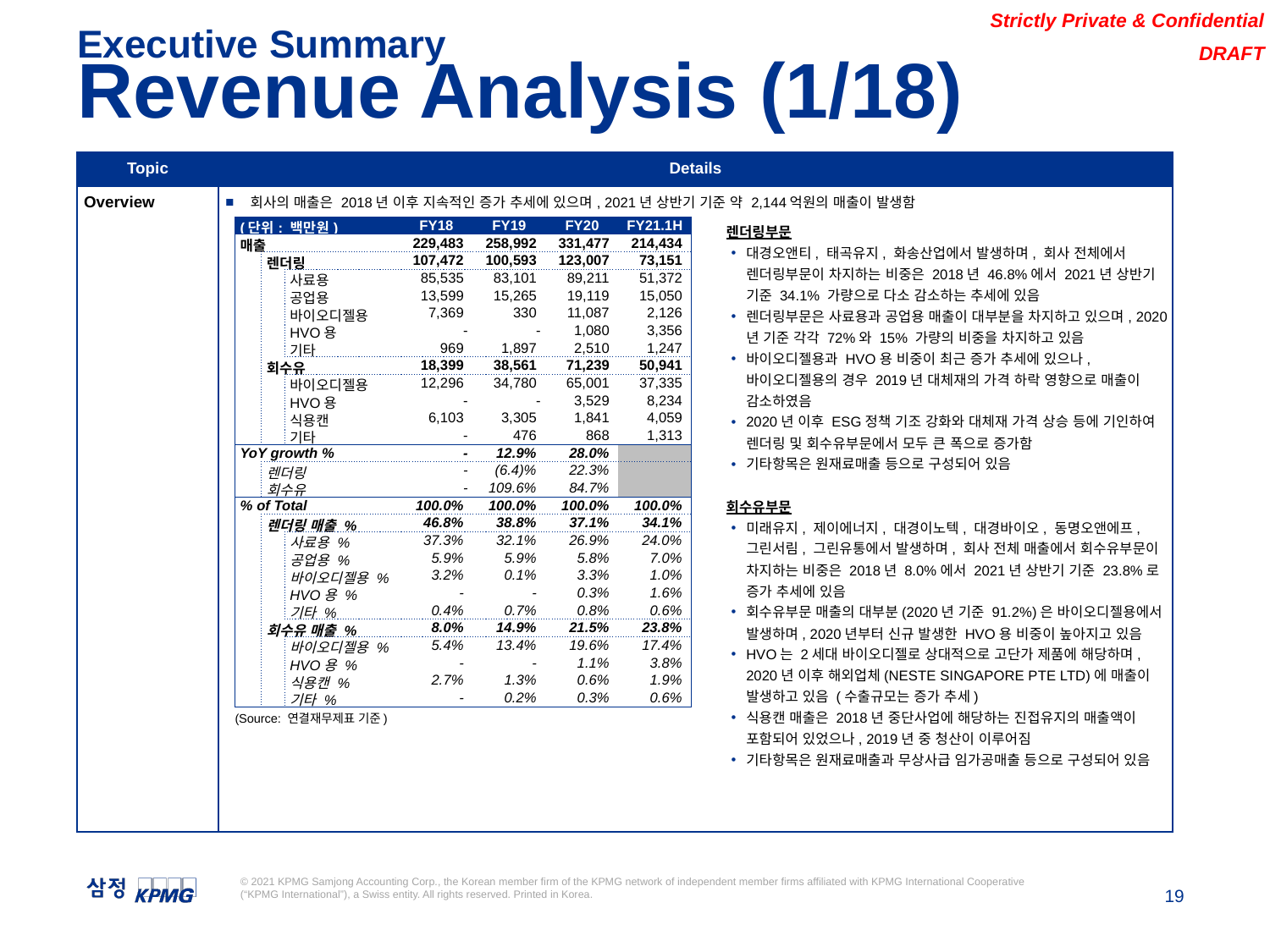

Executive Summary

Revenue Analysis (1/18)
| Topic | Details |
| --- | --- |
| Overview | 회사의 매출은 2018년 이후 지속적인 증가 추세에 있으며, 2021년 상반기 기준 약 2,144억원의 매출이 발생함 |
렌더링부문
대경오앤티, 태곡유지, 화송산업에서 발생하며, 회사 전체에서 렌더링부문이 차지하는 비중은 2018년 46.8%에서 2021년 상반기 기준 34.1% 가량으로 다소 감소하는 추세에 있음
렌더링부문은 사료용과 공업용 매출이 대부분을 차지하고 있으며, 2020년 기준 각각 72%와 15% 가량의 비중을 차지하고 있음
바이오디젤용과 HVO용 비중이 최근 증가 추세에 있으나, 바이오디젤용의 경우 2019년 대체재의 가격 하락 영향으로 매출이 감소하였음
2020년 이후 ESG정책 기조 강화와 대체재 가격 상승 등에 기인하여 렌더링 및 회수유부문에서 모두 큰 폭으로 증가함
기타항목은 원재료매출 등으로 구성되어 있음

회수유부문
미래유지, 제이에너지, 대경이노텍, 대경바이오, 동명오앤에프, 그린서림, 그린유통에서 발생하며, 회사 전체 매출에서 회수유부문이 차지하는 비중은 2018년 8.0%에서 2021년 상반기 기준 23.8%로 증가 추세에 있음
회수유부문 매출의 대부분(2020년 기준 91.2%)은 바이오디젤용에서 발생하며, 2020년부터 신규 발생한 HVO용 비중이 높아지고 있음
HVO는 2세대 바이오디젤로 상대적으로 고단가 제품에 해당하며, 2020년 이후 해외업체(NESTE SINGAPORE PTE LTD)에 매출이 발생하고 있음 (수출규모는 증가 추세)
식용캔 매출은 2018년 중단사업에 해당하는 진접유지의 매출액이 포함되어 있었으나, 2019년 중 청산이 이루어짐
기타항목은 원재료매출과 무상사급 임가공매출 등으로 구성되어 있음
| (단위: 백만원) |  |  | FY18 | FY19 | FY20 | FY21.1H |
| --- | --- | --- | --- | --- | --- | --- |
| 매출 |  |  | 229,483 | 258,992 | 331,477 | 214,434 |
|  | 렌더링 |  | 107,472 | 100,593 | 123,007 | 73,151 |
|  |  | 사료용 | 85,535 | 83,101 | 89,211 | 51,372 |
|  |  | 공업용 | 13,599 | 15,265 | 19,119 | 15,050 |
|  |  | 바이오디젤용 | 7,369 | 330 | 11,087 | 2,126 |
|  |  | HVO용 | - | - | 1,080 | 3,356 |
|  |  | 기타 | 969 | 1,897 | 2,510 | 1,247 |
|  | 회수유 |  | 18,399 | 38,561 | 71,239 | 50,941 |
|  |  | 바이오디젤용 | 12,296 | 34,780 | 65,001 | 37,335 |
|  |  | HVO용 | - | - | 3,529 | 8,234 |
|  |  | 식용캔 | 6,103 | 3,305 | 1,841 | 4,059 |
|  |  | 기타 | - | 476 | 868 | 1,313 |
| YoY growth % |  |  | - | 12.9% | 28.0% |  |
|  | 렌더링 |  | - | (6.4)% | 22.3% |  |
|  | 회수유 |  | - | 109.6% | 84.7% |  |
| % of Total |  |  | 100.0% | 100.0% | 100.0% | 100.0% |
|  | 렌더링 매출 % |  | 46.8% | 38.8% | 37.1% | 34.1% |
|  |  | 사료용 % | 37.3% | 32.1% | 26.9% | 24.0% |
|  |  | 공업용 % | 5.9% | 5.9% | 5.8% | 7.0% |
|  |  | 바이오디젤용 % | 3.2% | 0.1% | 3.3% | 1.0% |
|  |  | HVO용 % | - | - | 0.3% | 1.6% |
|  |  | 기타 % | 0.4% | 0.7% | 0.8% | 0.6% |
|  | 회수유 매출 % |  | 8.0% | 14.9% | 21.5% | 23.8% |
|  |  | 바이오디젤용 % | 5.4% | 13.4% | 19.6% | 17.4% |
|  |  | HVO용 % | - | - | 1.1% | 3.8% |
|  |  | 식용캔 % | 2.7% | 1.3% | 0.6% | 1.9% |
|  |  | 기타 % | - | 0.2% | 0.3% | 0.6% |
(Source: 연결재무제표 기준)